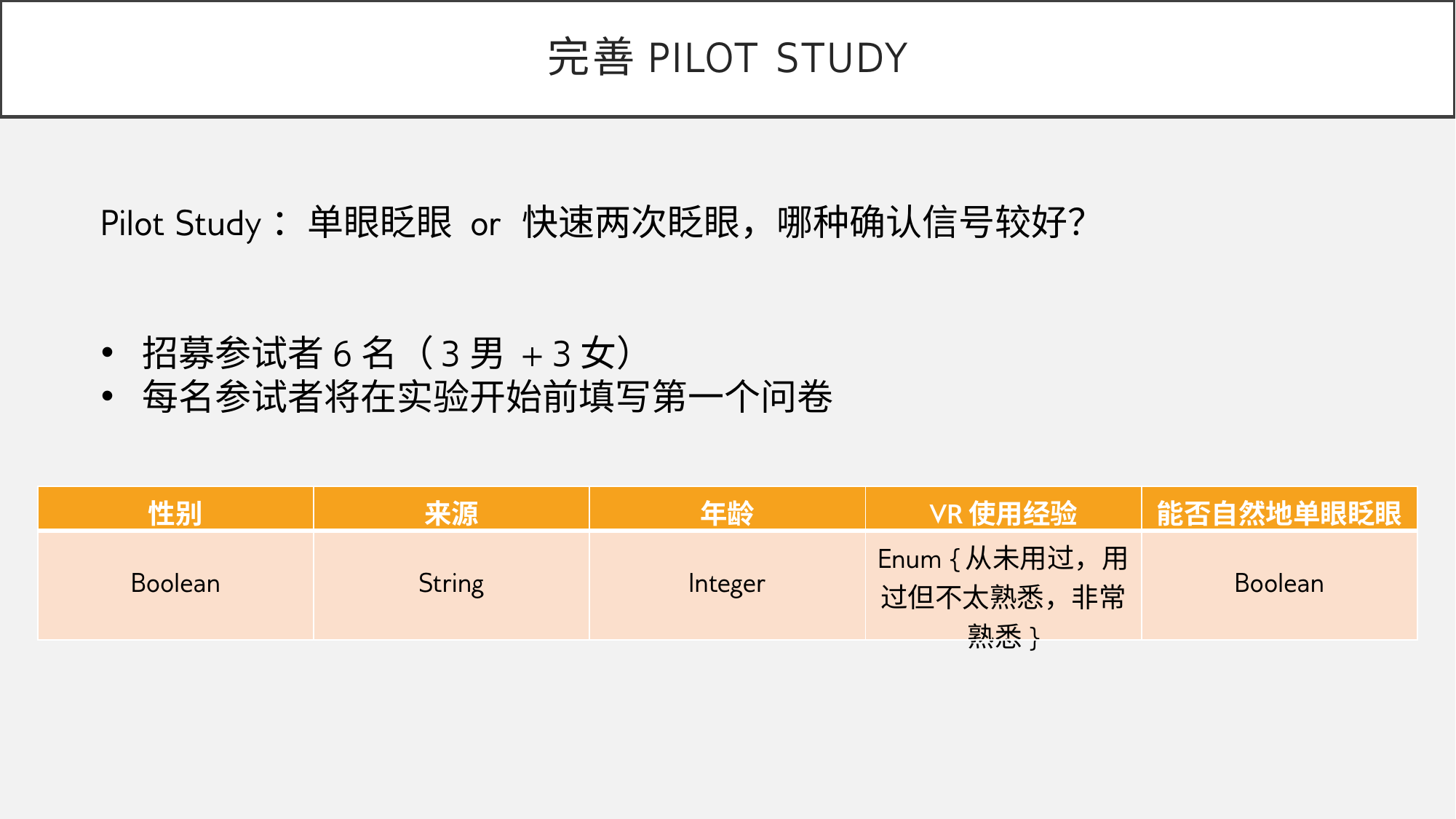

# 完善Pilot Study
Pilot Study：单眼眨眼 or 快速两次眨眼，哪种确认信号较好？

招募参试者6名（3男 + 3女）
每名参试者将在实验开始前填写第一个问卷

| 性别 | 来源 | 年龄 | VR使用经验 | 能否自然地单眼眨眼 |
| --- | --- | --- | --- | --- |
| Boolean | String | Integer | Enum {从未用过，用过但不太熟悉，非常熟悉} | Boolean |